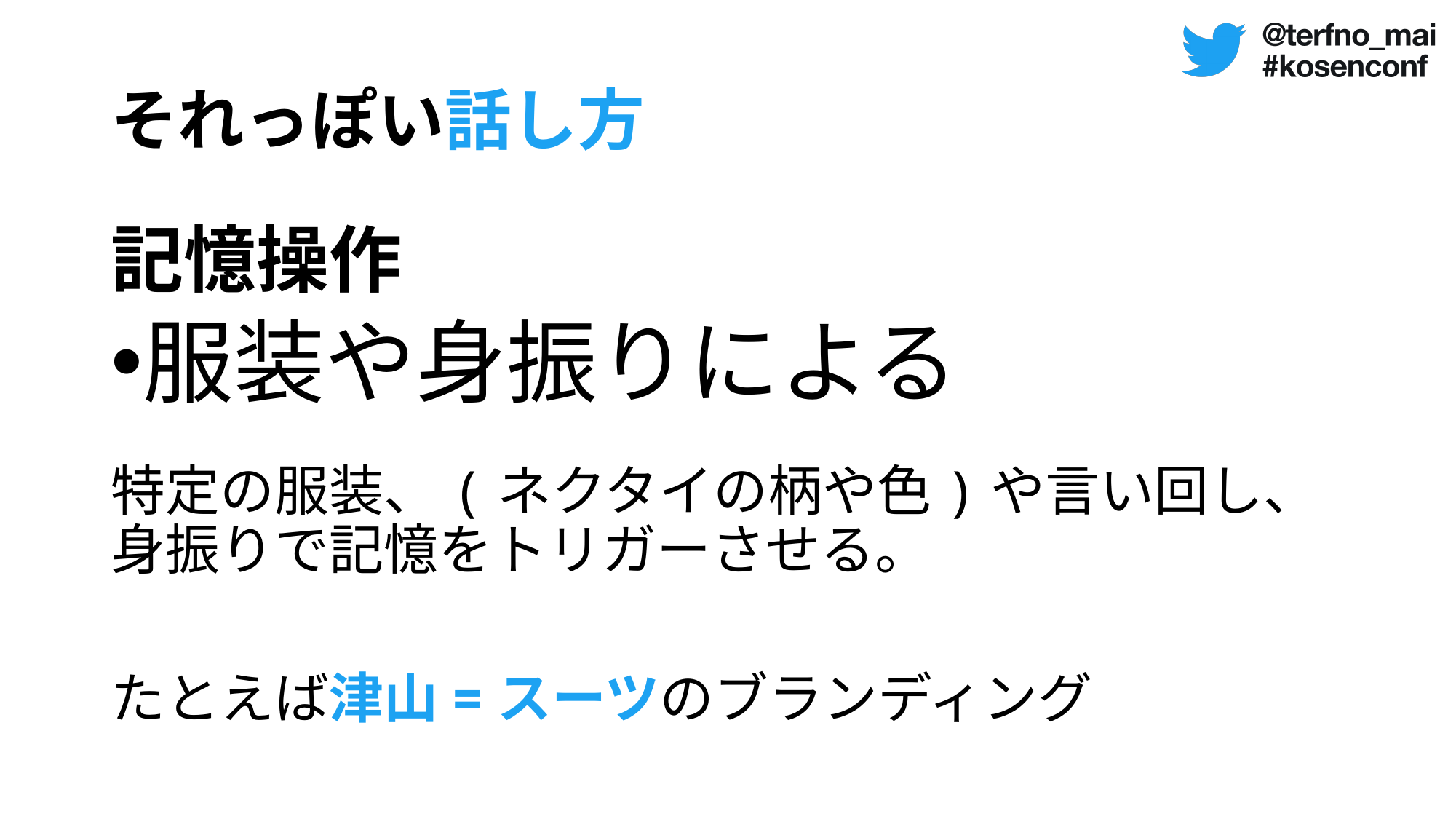

# それっぽい話し方
記憶操作
服装や身振りによる

特定の服装、(ネクタイの柄や色)や言い回し、
身振りで記憶をトリガーさせる。

たとえば津山=スーツのブランディング